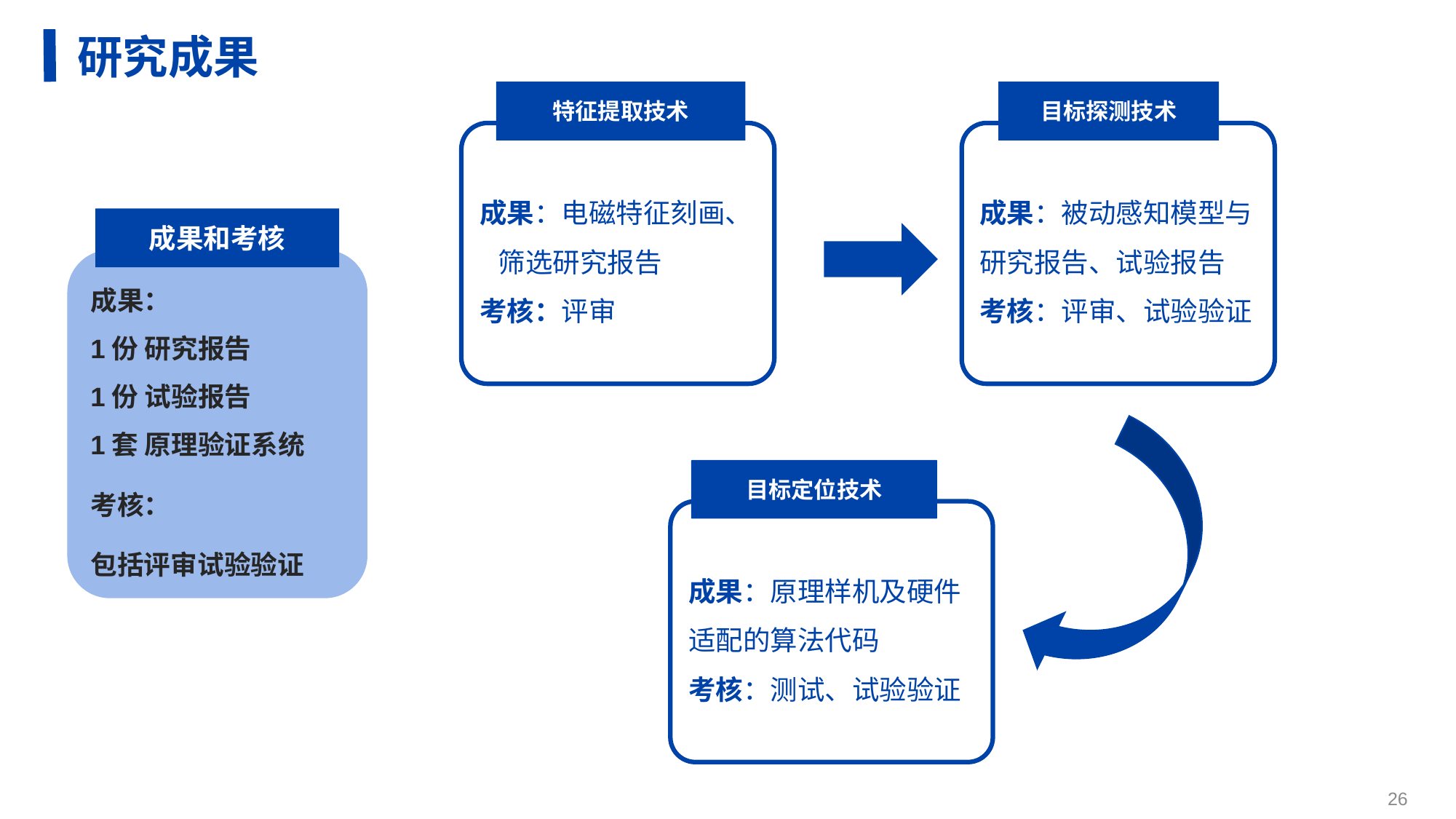

研究成果
特征提取技术
目标探测技术
成果：电磁特征刻画、    筛选研究报告
考核：评审
成果：被动感知模型与研究报告、试验报告
考核：评审、试验验证
成果和考核

成果：
1份 研究报告
1份 试验报告
1套 原理验证系统
考核：
包括评审试验验证

目标定位技术
成果：原理样机及硬件适配的算法代码
考核：测试、试验验证
26